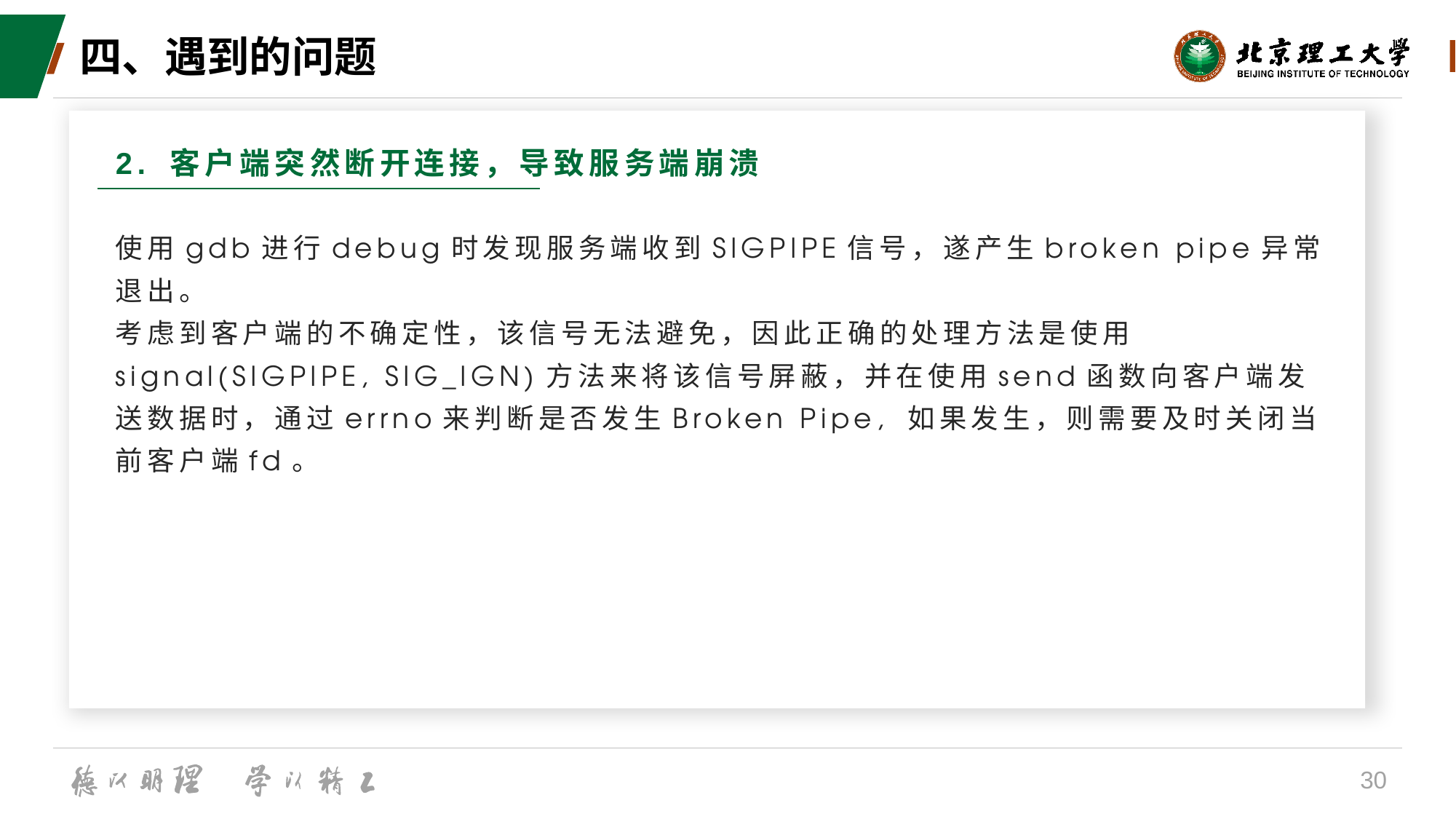

# 四、遇到的问题

2. 客户端突然断开连接，导致服务端崩溃
使用gdb进行debug时发现服务端收到SIGPIPE信号，遂产生broken pipe异常退出。
考虑到客户端的不确定性，该信号无法避免，因此正确的处理方法是使用signal(SIGPIPE, SIG_IGN)方法来将该信号屏蔽，并在使用send函数向客户端发送数据时，通过errno来判断是否发生Broken Pipe, 如果发生，则需要及时关闭当前客户端fd。